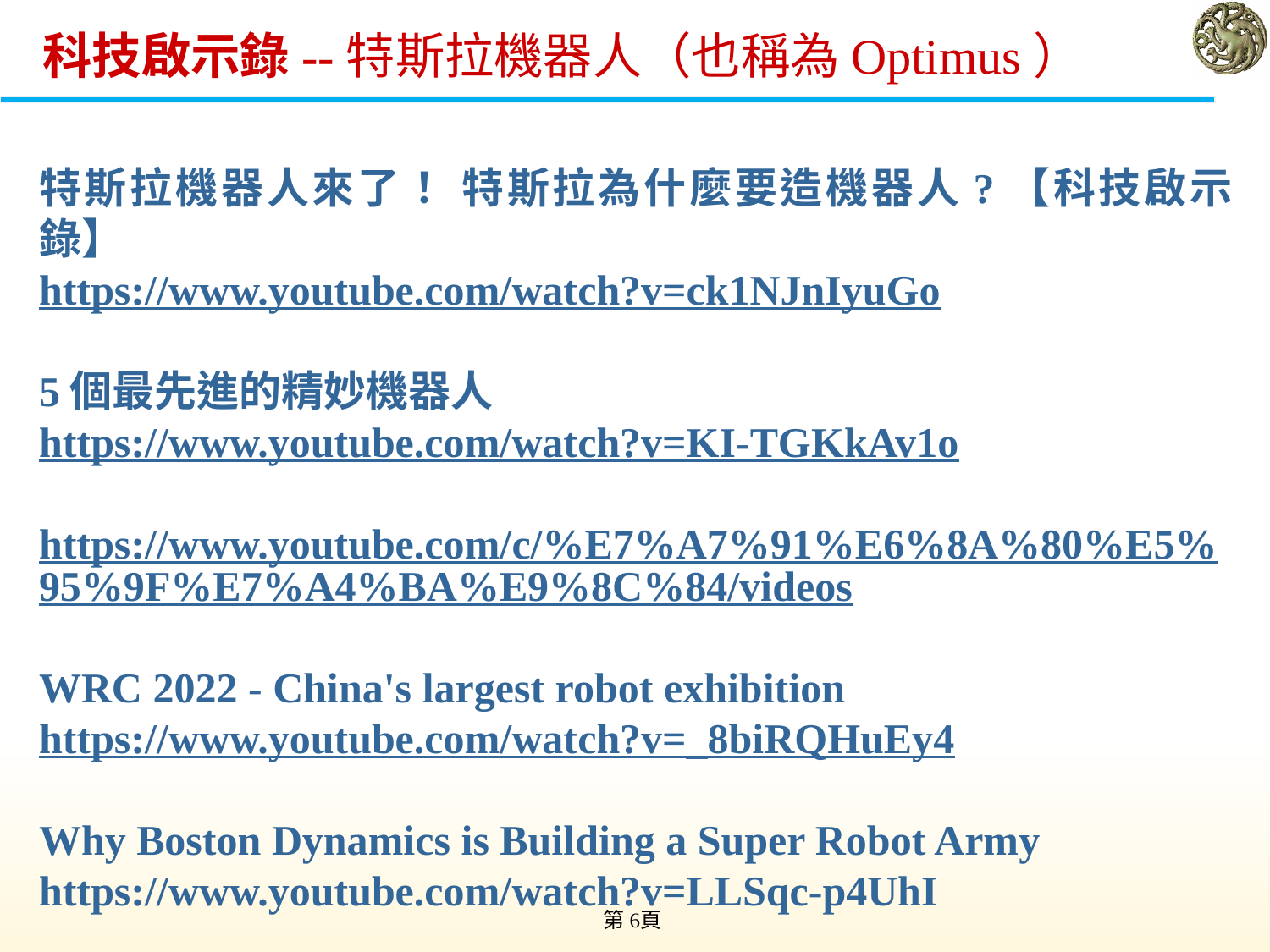

# 科技啟示錄--特斯拉機器人（也稱為Optimus）
特斯拉機器人來了！ 特斯拉為什麼要造機器人?【科技啟示錄】
https://www.youtube.com/watch?v=ck1NJnIyuGo

5個最先進的精妙機器人
https://www.youtube.com/watch?v=KI-TGKkAv1o

https://www.youtube.com/c/%E7%A7%91%E6%8A%80%E5%95%9F%E7%A4%BA%E9%8C%84/videos

WRC 2022 - China's largest robot exhibition
https://www.youtube.com/watch?v=_8biRQHuEy4

Why Boston Dynamics is Building a Super Robot Army
https://www.youtube.com/watch?v=LLSqc-p4UhI